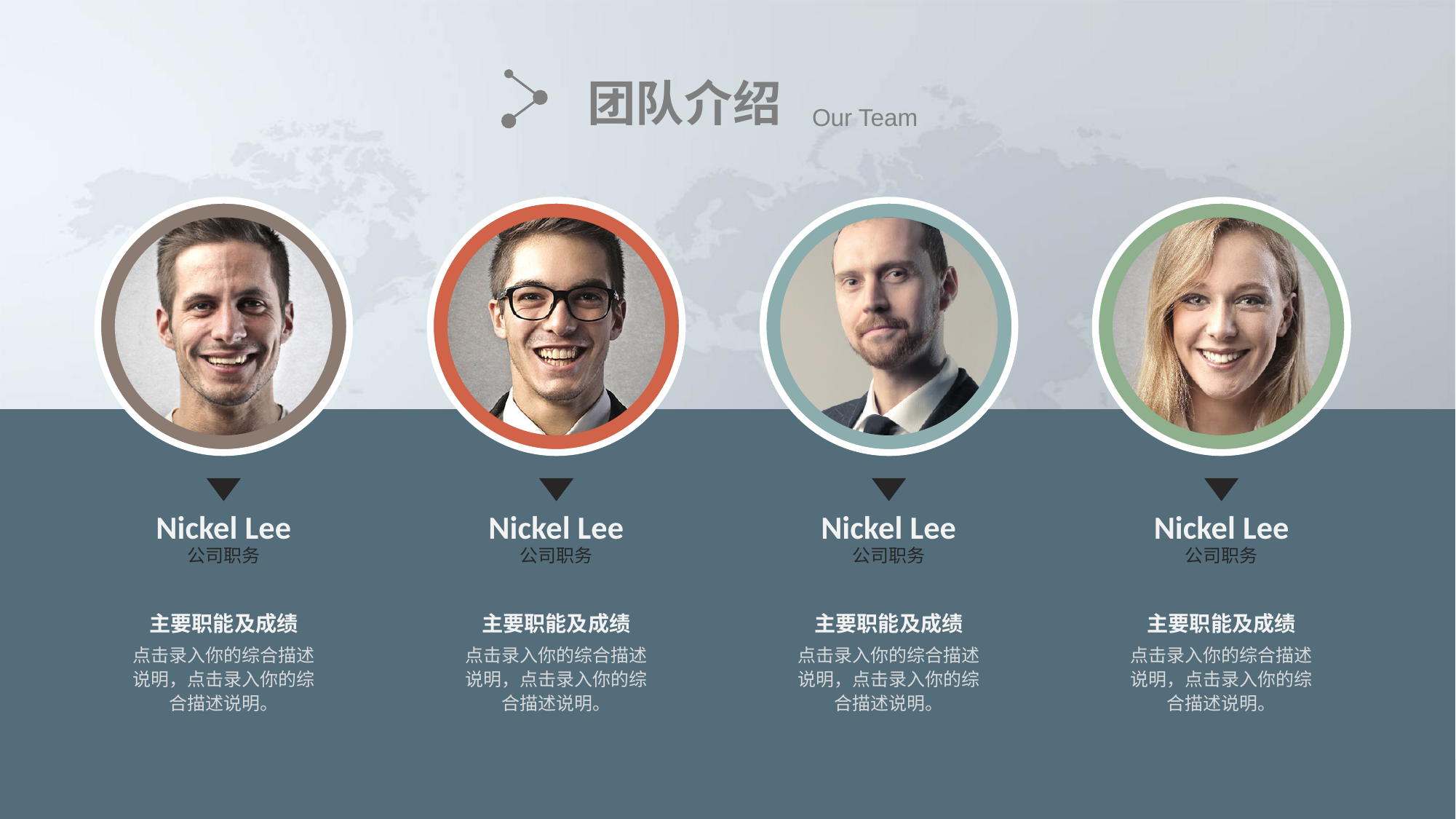

团队介绍
Our Team

Nickel Lee
Nickel Lee
Nickel Lee
Nickel Lee
公司职务
公司职务
公司职务
公司职务
主要职能及成绩
主要职能及成绩
主要职能及成绩
主要职能及成绩
点击录入你的综合描述说明，点击录入你的综合描述说明。
点击录入你的综合描述说明，点击录入你的综合描述说明。
点击录入你的综合描述说明，点击录入你的综合描述说明。
点击录入你的综合描述说明，点击录入你的综合描述说明。